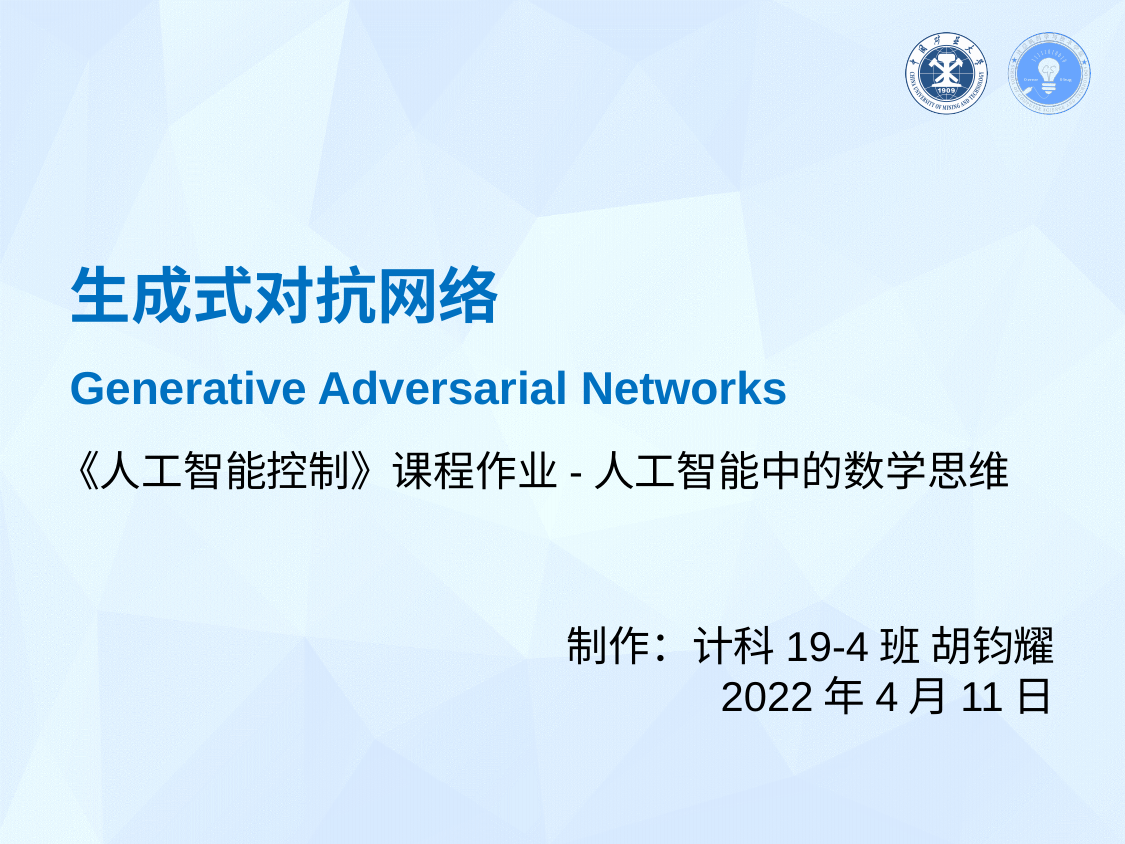

生成式对抗网络
Generative Adversarial Networks
《人工智能控制》课程作业-人工智能中的数学思维
制作：计科19-4班 胡钧耀
2022年4月11日